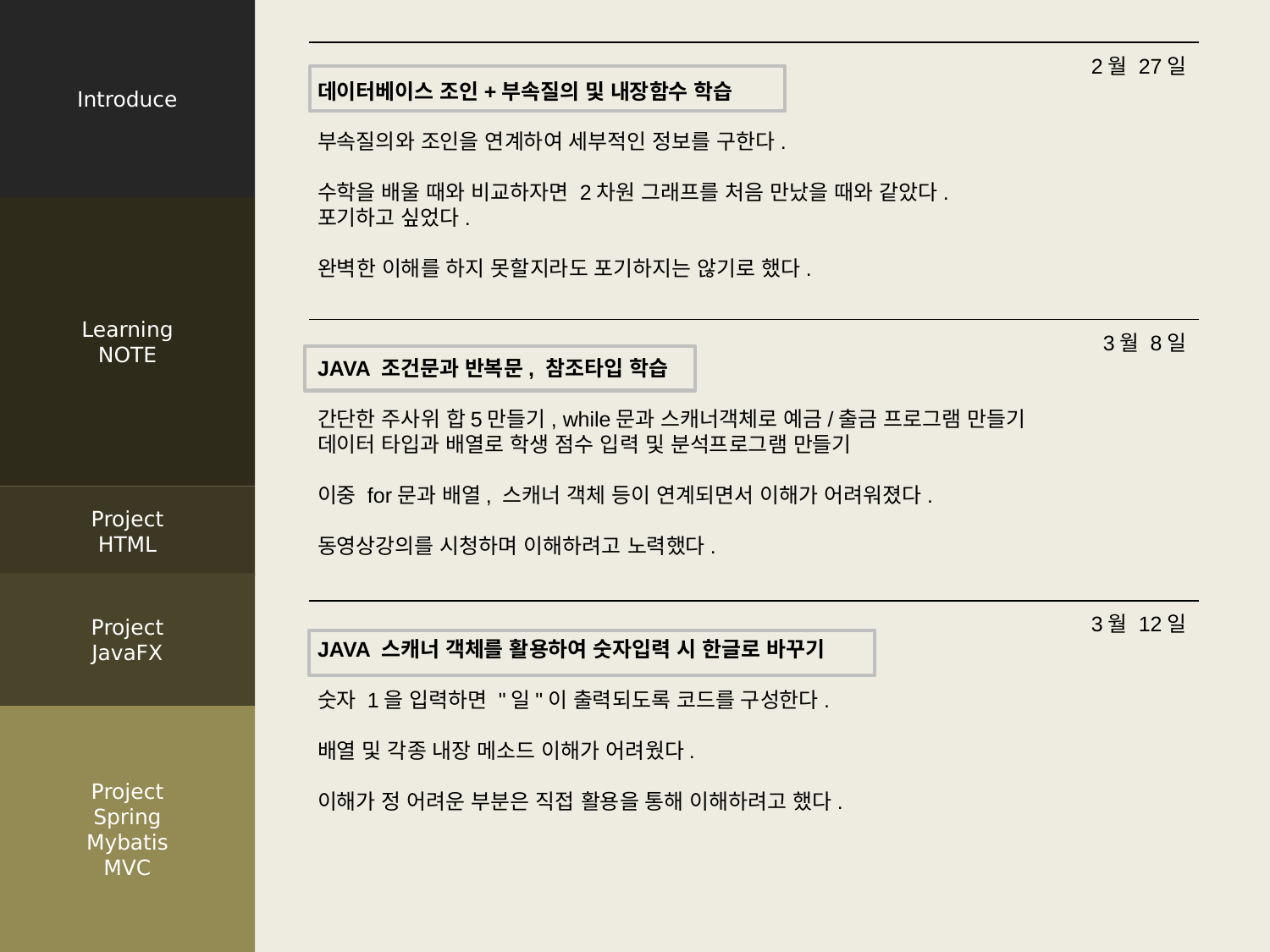

Introduce
Learning
NOTE
Project
HTML
Project
JavaFX
Project
Spring
Mybatis
MVC

2월 27일
데이터베이스 조인+부속질의 및 내장함수 학습

부속질의와 조인을 연계하여 세부적인 정보를 구한다.

수학을 배울 때와 비교하자면 2차원 그래프를 처음 만났을 때와 같았다.
포기하고 싶었다.

완벽한 이해를 하지 못할지라도 포기하지는 않기로 했다.

3월 8일
JAVA 조건문과 반복문, 참조타입 학습

간단한 주사위 합5만들기, while문과 스캐너객체로 예금/출금 프로그램 만들기
데이터 타입과 배열로 학생 점수 입력 및 분석프로그램 만들기

이중 for문과 배열, 스캐너 객체 등이 연계되면서 이해가 어려워졌다.

동영상강의를 시청하며 이해하려고 노력했다.

3월 12일
JAVA 스캐너 객체를 활용하여 숫자입력 시 한글로 바꾸기

숫자 1을 입력하면 "일"이 출력되도록 코드를 구성한다.

배열 및 각종 내장 메소드 이해가 어려웠다.

이해가 정 어려운 부분은 직접 활용을 통해 이해하려고 했다.